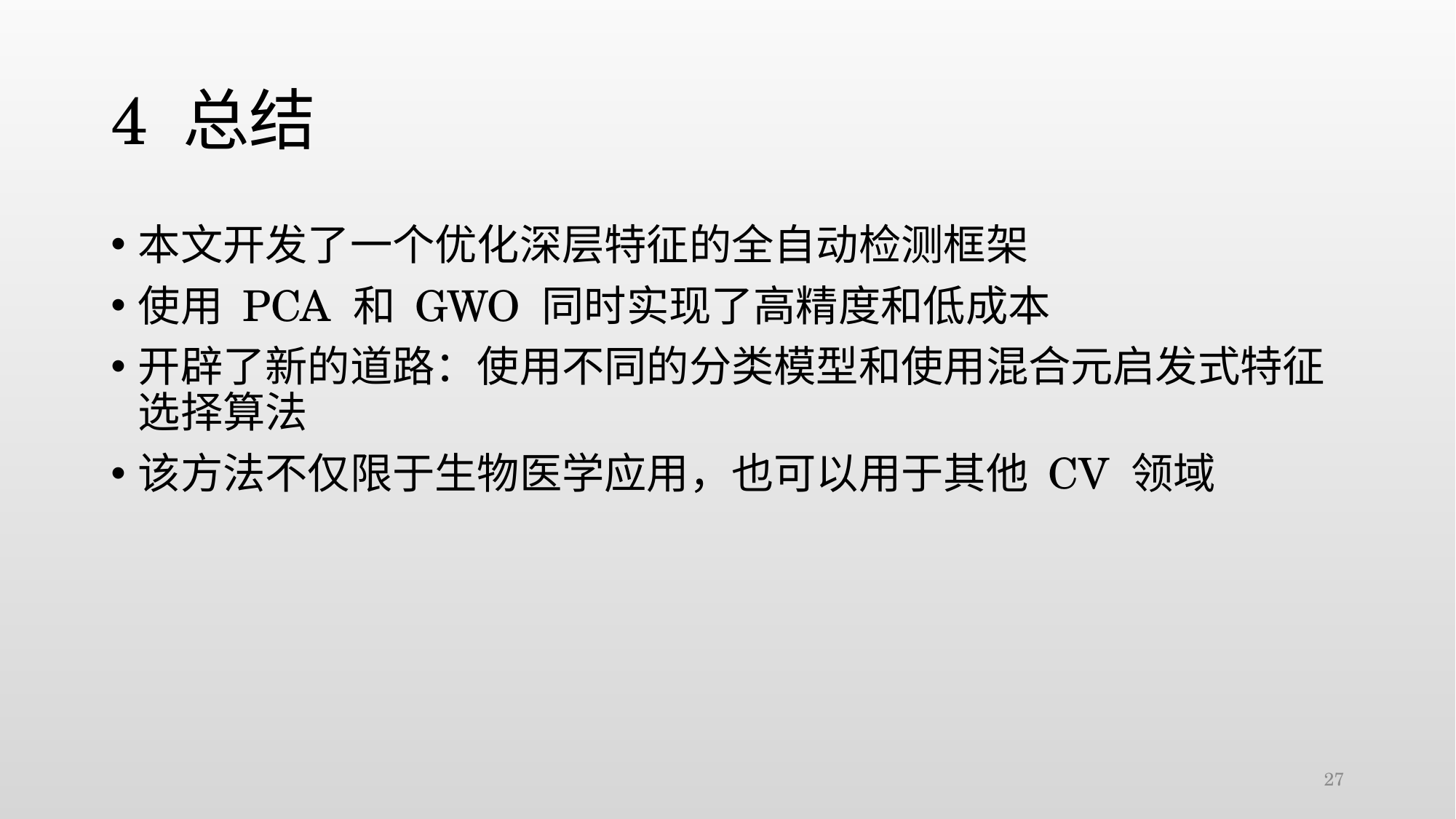

# 4 总结
本文开发了一个优化深层特征的全自动检测框架
使用 PCA 和 GWO 同时实现了高精度和低成本
开辟了新的道路：使用不同的分类模型和使用混合元启发式特征选择算法
该方法不仅限于生物医学应用，也可以用于其他 CV 领域
27